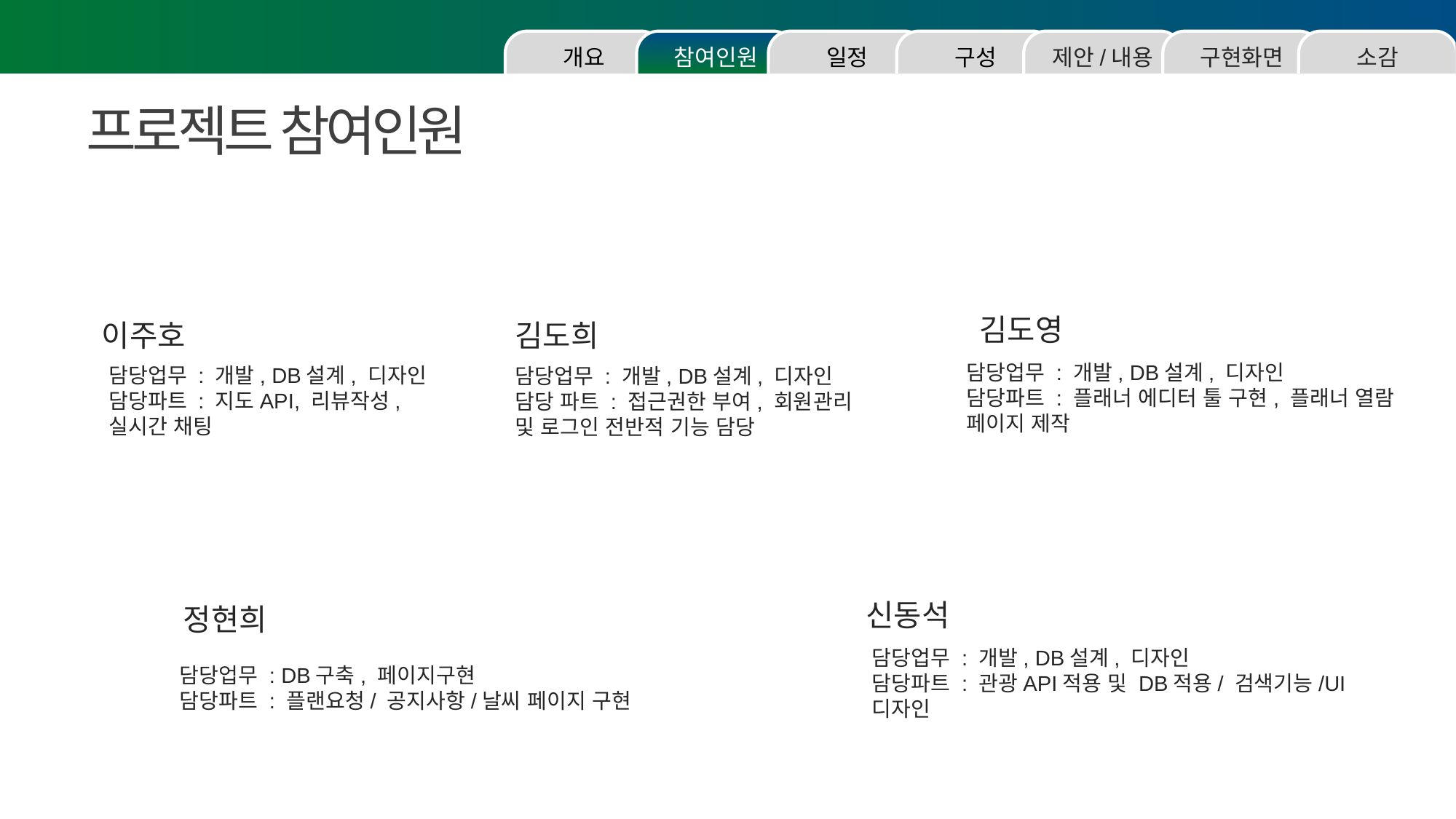

소감
구현화면
제안/내용
구성
일정
참여인원
개요

프로젝트 참여인원
김도영
이주호
김도희
담당업무 : 개발, DB설계, 디자인
담당파트 : 지도API, 리뷰작성, 실시간 채팅
담당업무 : 개발, DB설계, 디자인
담당파트 : 플래너 에디터 툴 구현, 플래너 열람 페이지 제작
담당업무 : 개발, DB설계, 디자인
담당 파트 : 접근권한 부여, 회원관리 및 로그인 전반적 기능 담당

신동석
정현희
담당업무 : 개발, DB설계, 디자인
담당파트 : 관광API적용 및 DB적용/ 검색기능/UI 디자인
담당업무 : DB구축, 페이지구현
담당파트 : 플랜요청/ 공지사항/날씨 페이지 구현